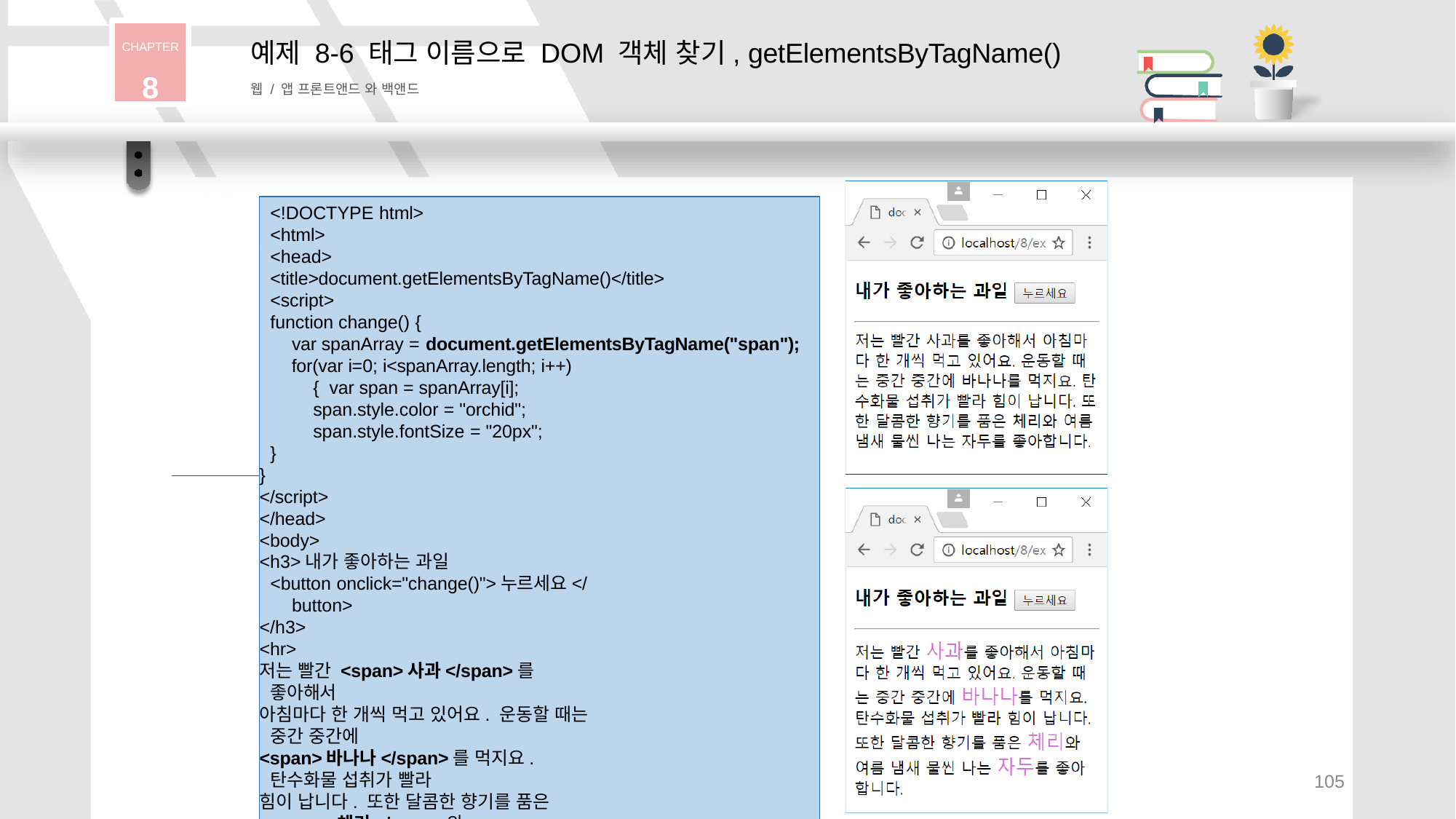

CHAPTER

8

# 예제 8-6 태그 이름으로 DOM 객체 찾기, getElementsByTagName()

웹 / 앱 프론트앤드 와 백앤드

<!DOCTYPE html>
<html>
<head>
<title>document.getElementsByTagName()</title>
<script>
function change() {
var spanArray = document.getElementsByTagName("span");
for(var i=0; i<spanArray.length; i++) {  var span = spanArray[i];  span.style.color = "orchid";  span.style.fontSize = "20px";
}
}
</script>
</head>
<body>
<h3>내가 좋아하는 과일
<button onclick="change()">누르세요</button>
</h3>
<hr>
저는 빨간 <span>사과</span>를 좋아해서
아침마다 한 개씩 먹고 있어요. 운동할 때는 중간 중간에
<span>바나나</span>를 먹지요. 탄수화물 섭취가 빨라
힘이 납니다. 또한 달콤한 향기를 품은 <span>체리</span>와
여름 냄새 물씬 나는 <span>자두</span>를 좋아합니다.
</body>
</html>

105